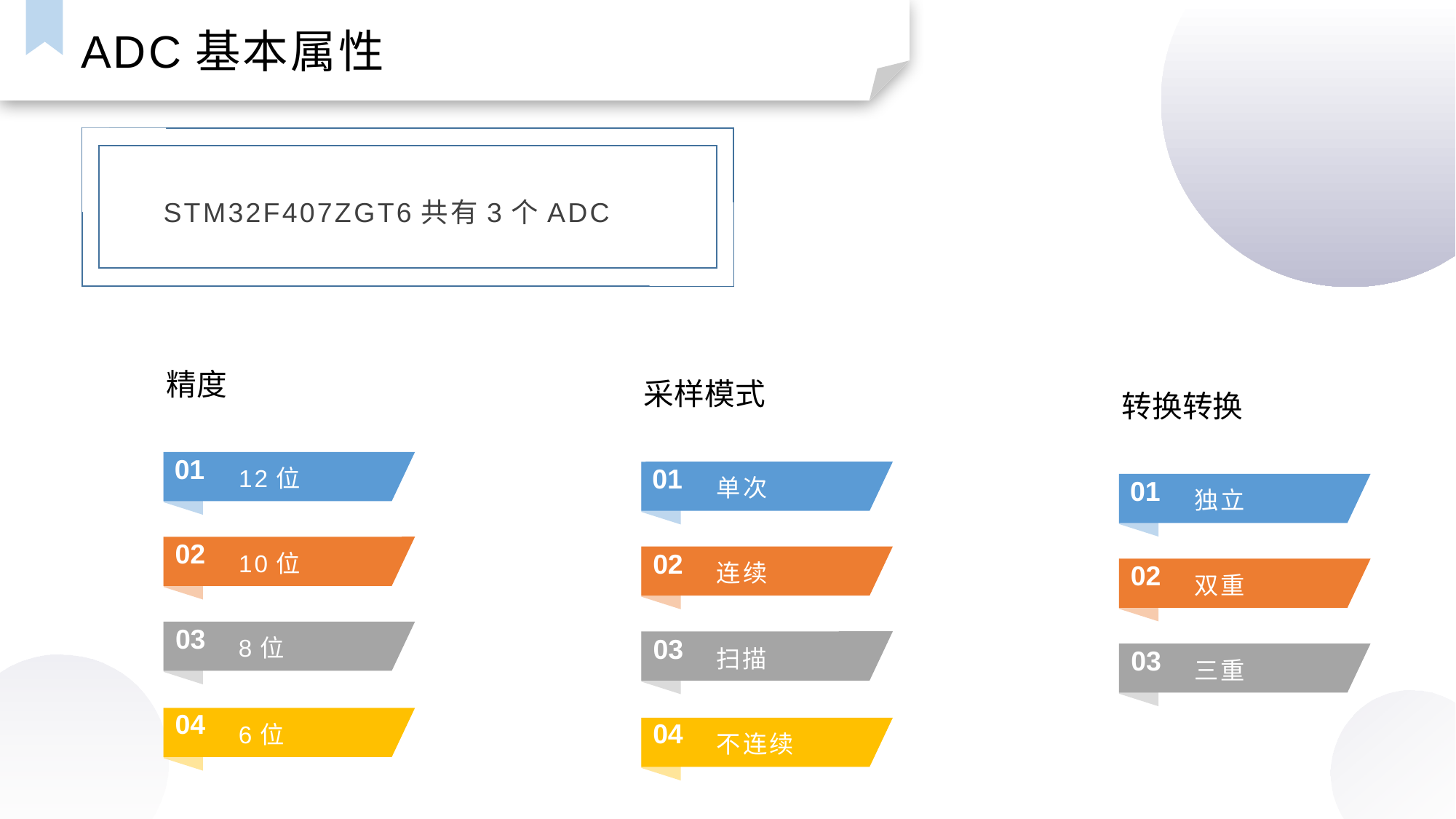

ADC基本属性

STM32F407ZGT6共有3个ADC
精度
01

12位

02

10位

03

04

6位

8位
采样模式
01

单次

02

连续

03

扫描

04

不连续

转换转换
01

独立

02

双重

03

三重